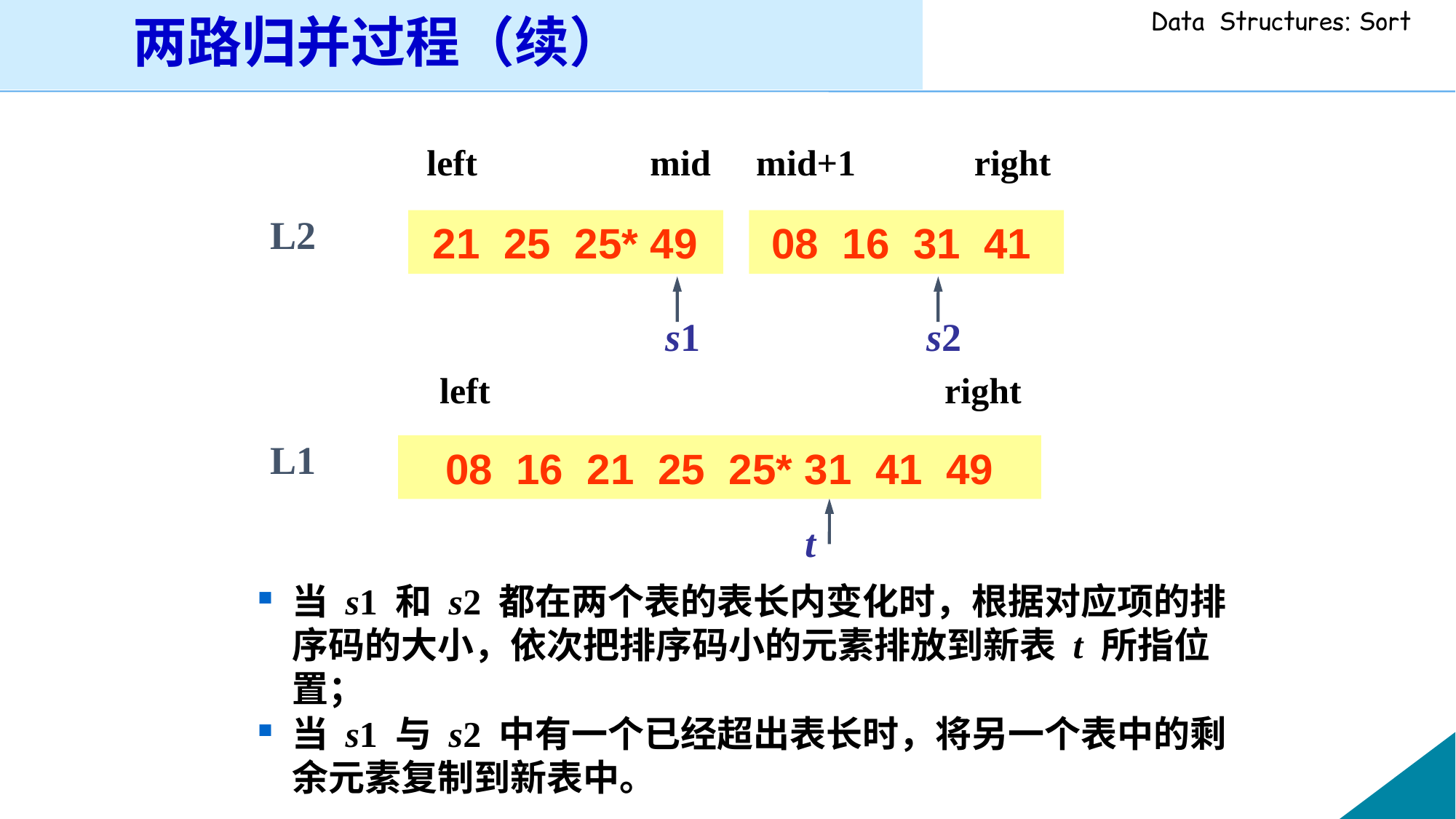

两路归并过程（续）
left                   mid     mid+1             right
L2
21  25  25* 49
 08  16  31  41

s1                       s2
left                                                  right
L1
08  16  21  25  25* 31  41  49

t
当 s1 和 s2 都在两个表的表长内变化时，根据对应项的排序码的大小，依次把排序码小的元素排放到新表 t 所指位置；
当 s1 与 s2 中有一个已经超出表长时，将另一个表中的剩余元素复制到新表中。